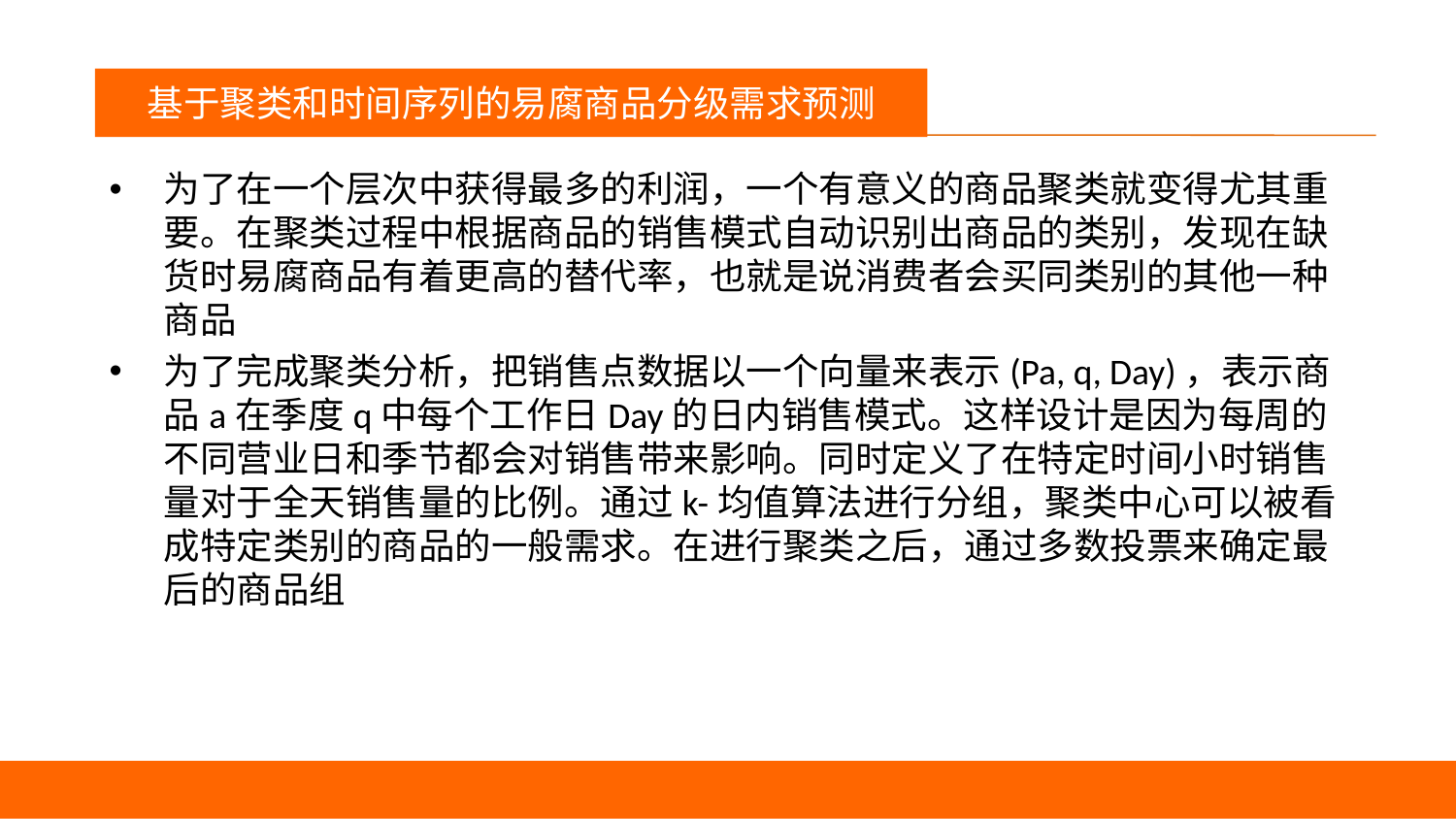

议程
基于聚类和时间序列的易腐商品分级需求预测

为了在一个层次中获得最多的利润，一个有意义的商品聚类就变得尤其重要。在聚类过程中根据商品的销售模式自动识别出商品的类别，发现在缺货时易腐商品有着更高的替代率，也就是说消费者会买同类别的其他一种商品
为了完成聚类分析，把销售点数据以一个向量来表示(Pa, q, Day)，表示商品a在季度q中每个工作日Day的日内销售模式。这样设计是因为每周的不同营业日和季节都会对销售带来影响。同时定义了在特定时间小时销售量对于全天销售量的比例。通过k-均值算法进行分组，聚类中心可以被看成特定类别的商品的一般需求。在进行聚类之后，通过多数投票来确定最后的商品组